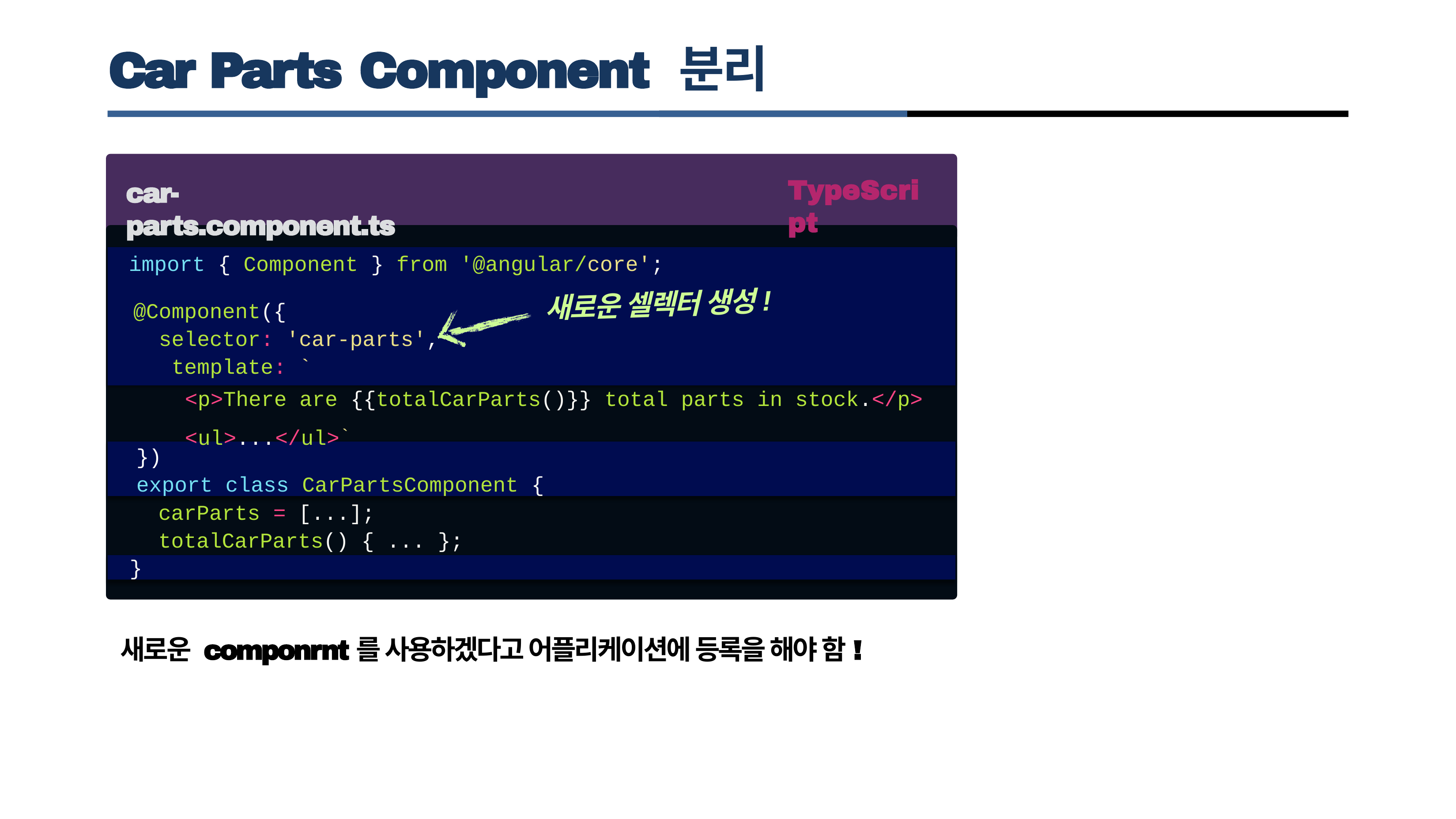

# Car Parts Component 분리

TypeScript
car-parts.component.ts

import { Component } from '@angular/core';

@Component({
selector: 'car-parts',  template: `
새로운 셀렉터 생성!

<p>There are {{totalCarParts()}} total parts in stock.</p>
<ul>...</ul>`

})
export class CarPartsComponent {
carParts = [...];
totalCarParts() { ... };

}
새로운 componrnt를 사용하겠다고 어플리케이션에 등록을 해야 함!